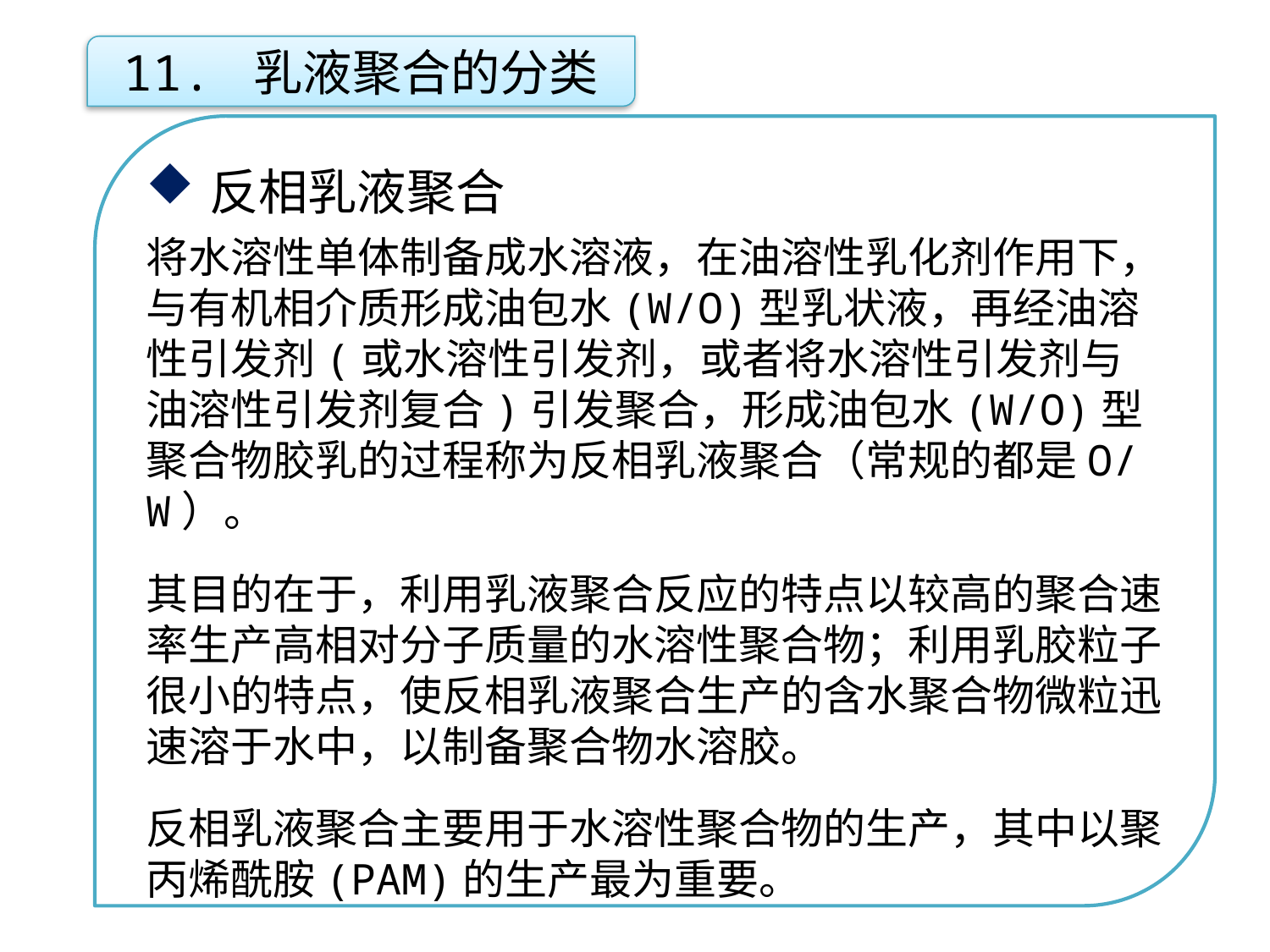

11. 乳液聚合的分类
反相乳液聚合
将水溶性单体制备成水溶液，在油溶性乳化剂作用下，与有机相介质形成油包水(W/O)型乳状液，再经油溶性引发剂(或水溶性引发剂，或者将水溶性引发剂与油溶性引发剂复合)引发聚合，形成油包水(W/O)型聚合物胶乳的过程称为反相乳液聚合（常规的都是O/W）。
其目的在于，利用乳液聚合反应的特点以较高的聚合速率生产高相对分子质量的水溶性聚合物；利用乳胶粒子很小的特点，使反相乳液聚合生产的含水聚合物微粒迅速溶于水中，以制备聚合物水溶胶。
反相乳液聚合主要用于水溶性聚合物的生产，其中以聚丙烯酰胺(PAM)的生产最为重要。
点击添加文本
点击添加文本
点击添加文本
点击添加文本